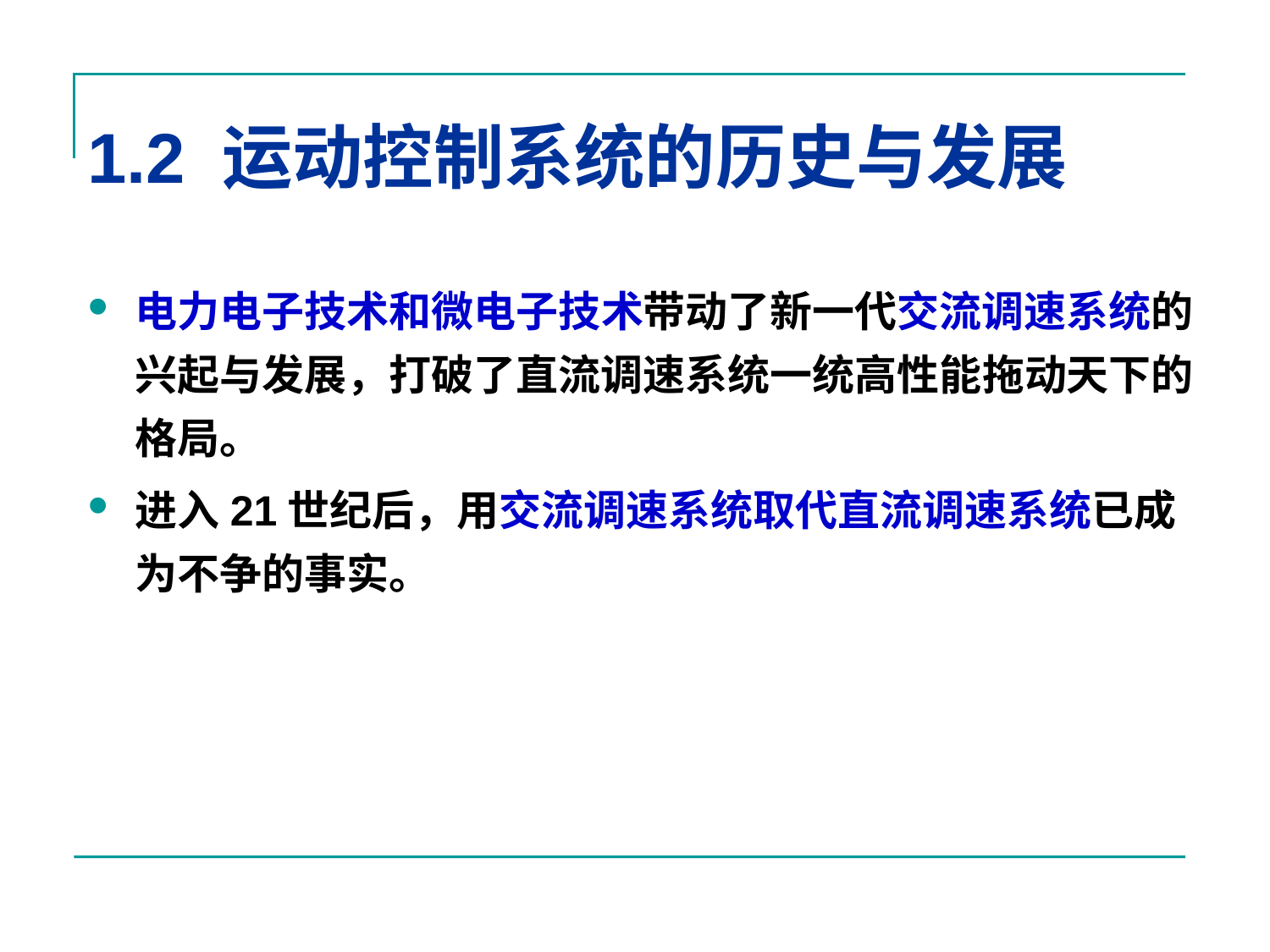

# 1.2 运动控制系统的历史与发展
电力电子技术和微电子技术带动了新一代交流调速系统的兴起与发展，打破了直流调速系统一统高性能拖动天下的格局。
进入21世纪后，用交流调速系统取代直流调速系统已成为不争的事实。